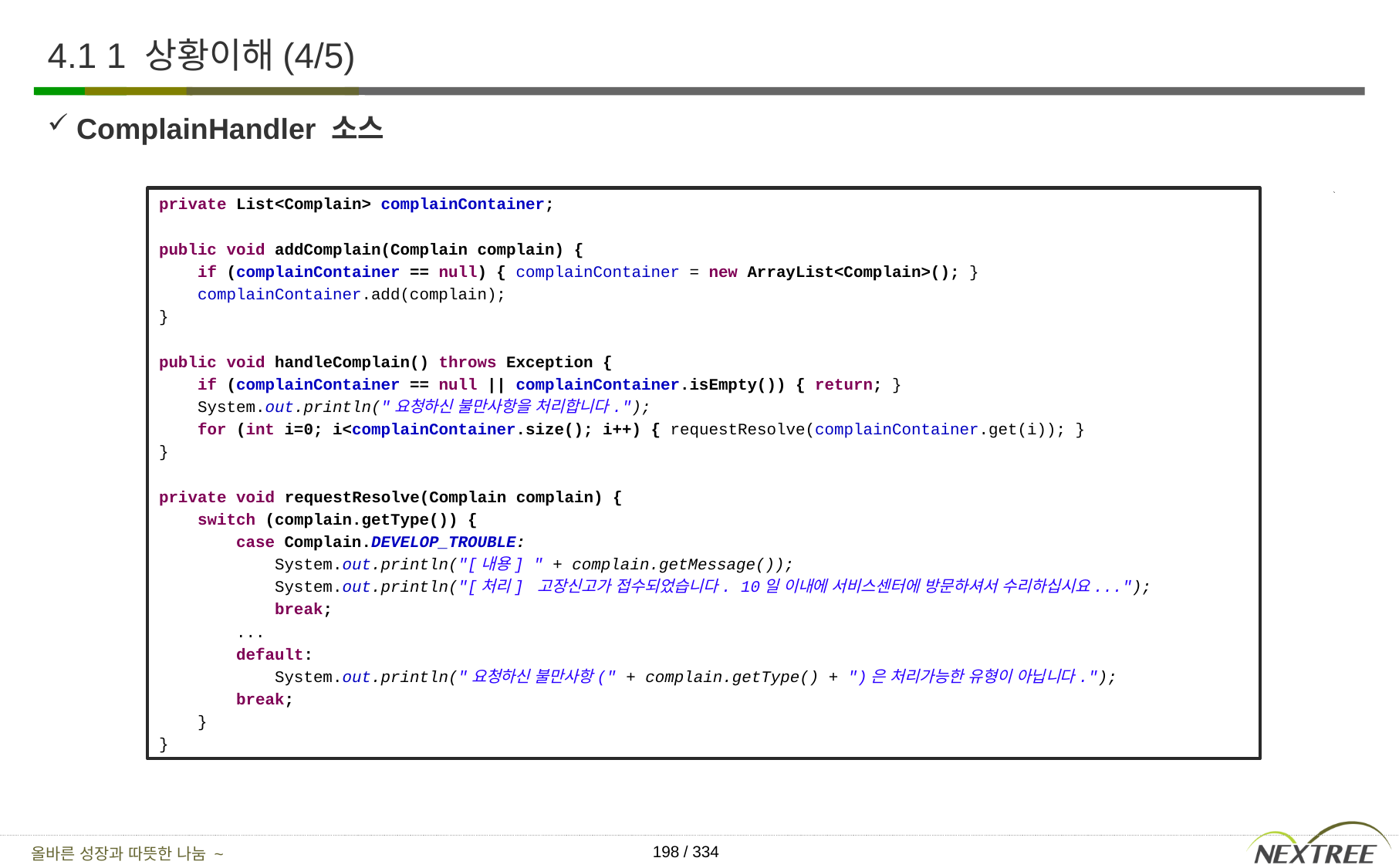

# 4.1 1 상황이해(4/5)
ComplainHandler 소스
private List<Complain> complainContainer;

public void addComplain(Complain complain) {
    if (complainContainer == null) { complainContainer = new ArrayList<Complain>(); }
    complainContainer.add(complain);
}

public void handleComplain() throws Exception {
    if (complainContainer == null || complainContainer.isEmpty()) { return; }
    System.out.println("요청하신 불만사항을 처리합니다.");
    for (int i=0; i<complainContainer.size(); i++) { requestResolve(complainContainer.get(i)); }
}

private void requestResolve(Complain complain) {
    switch (complain.getType()) {
        case Complain.DEVELOP_TROUBLE:
            System.out.println("[내용] " + complain.getMessage());
            System.out.println("[처리] 고장신고가 접수되었습니다. 10일 이내에 서비스센터에 방문하셔서 수리하십시요...");
            break;
        ...
        default:
            System.out.println("요청하신 불만사항(" + complain.getType() + ")은 처리가능한 유형이 아닙니다.");
        break;
    }
}